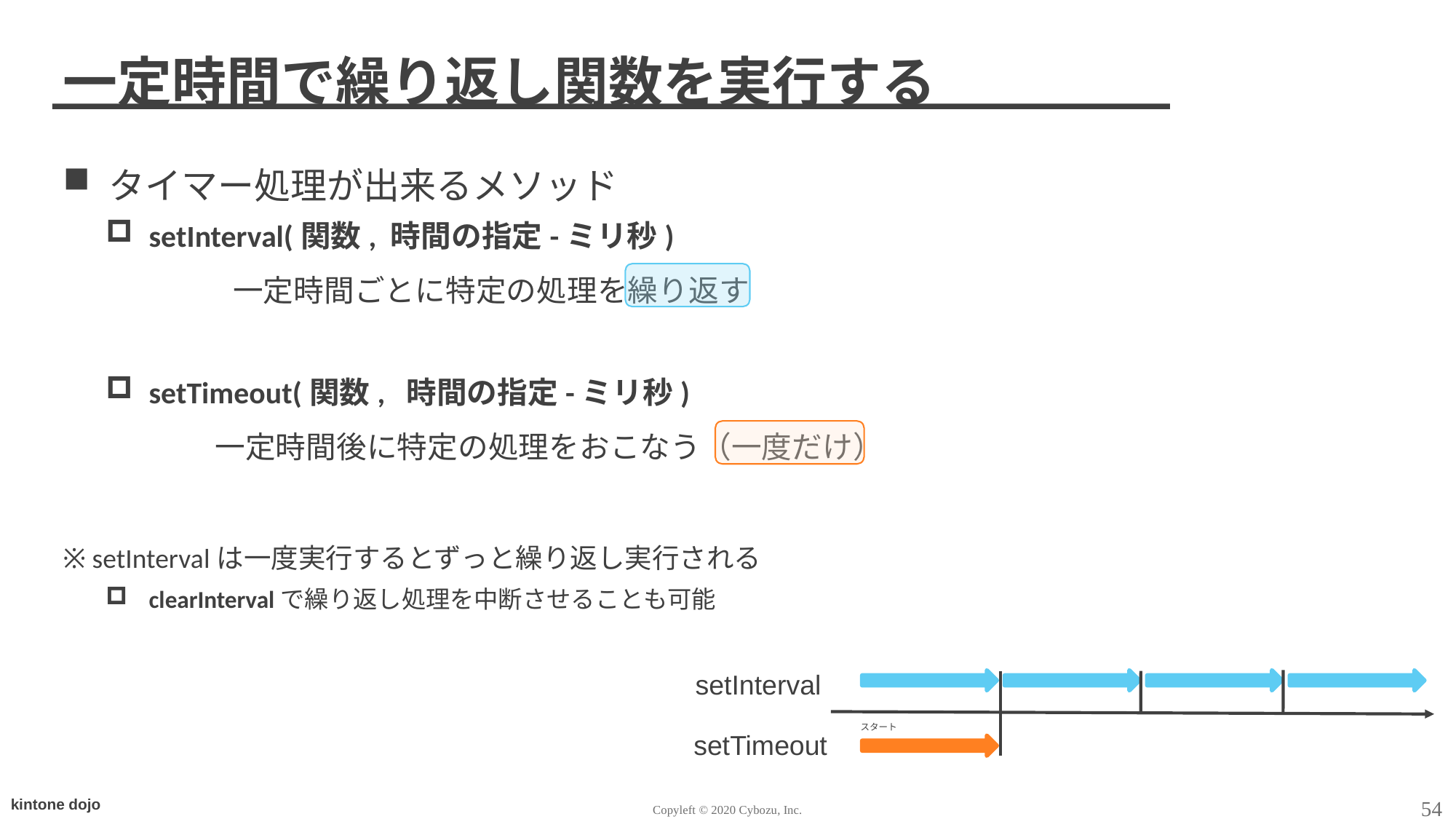

# 一定時間で繰り返し関数を実行する
タイマー処理が出来るメソッド
setInterval(関数, 時間の指定-ミリ秒)
　	　　一定時間ごとに特定の処理を繰り返す

setTimeout(関数,  時間の指定-ミリ秒)
　　　　　一定時間後に特定の処理をおこなう（一度だけ）

※ setIntervalは一度実行するとずっと繰り返し実行される
clearIntervalで繰り返し処理を中断させることも可能

setInterval

スタート
setTimeout

54
Copyleft © 2020 Cybozu, Inc.